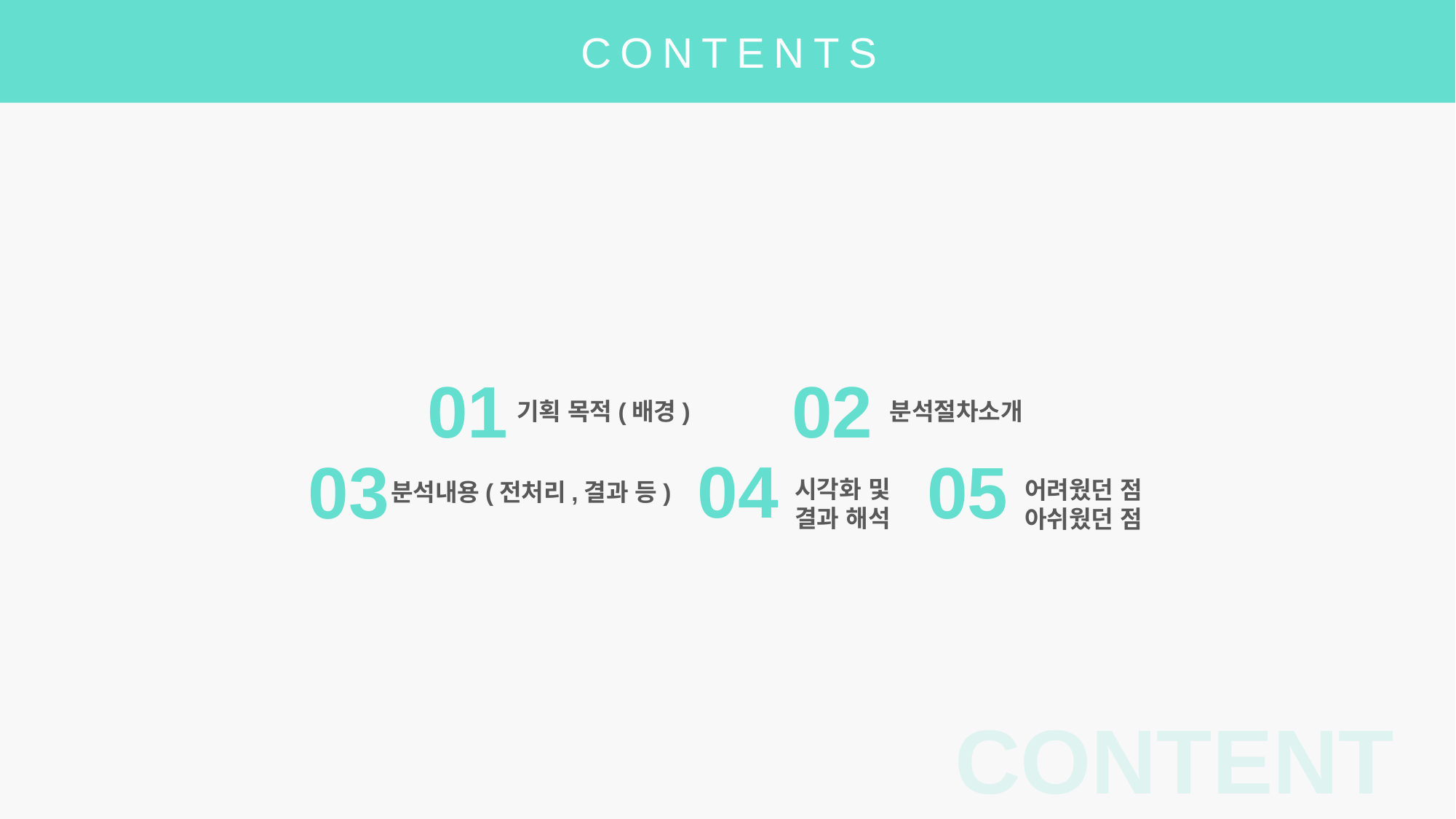

CONTENTS
01
기획 목적(배경)
02
분석절차소개
04
03
분석내용(전처리,결과 등)
05
어려웠던 점
아쉬웠던 점
시각화 및
결과 해석
CONTENTS